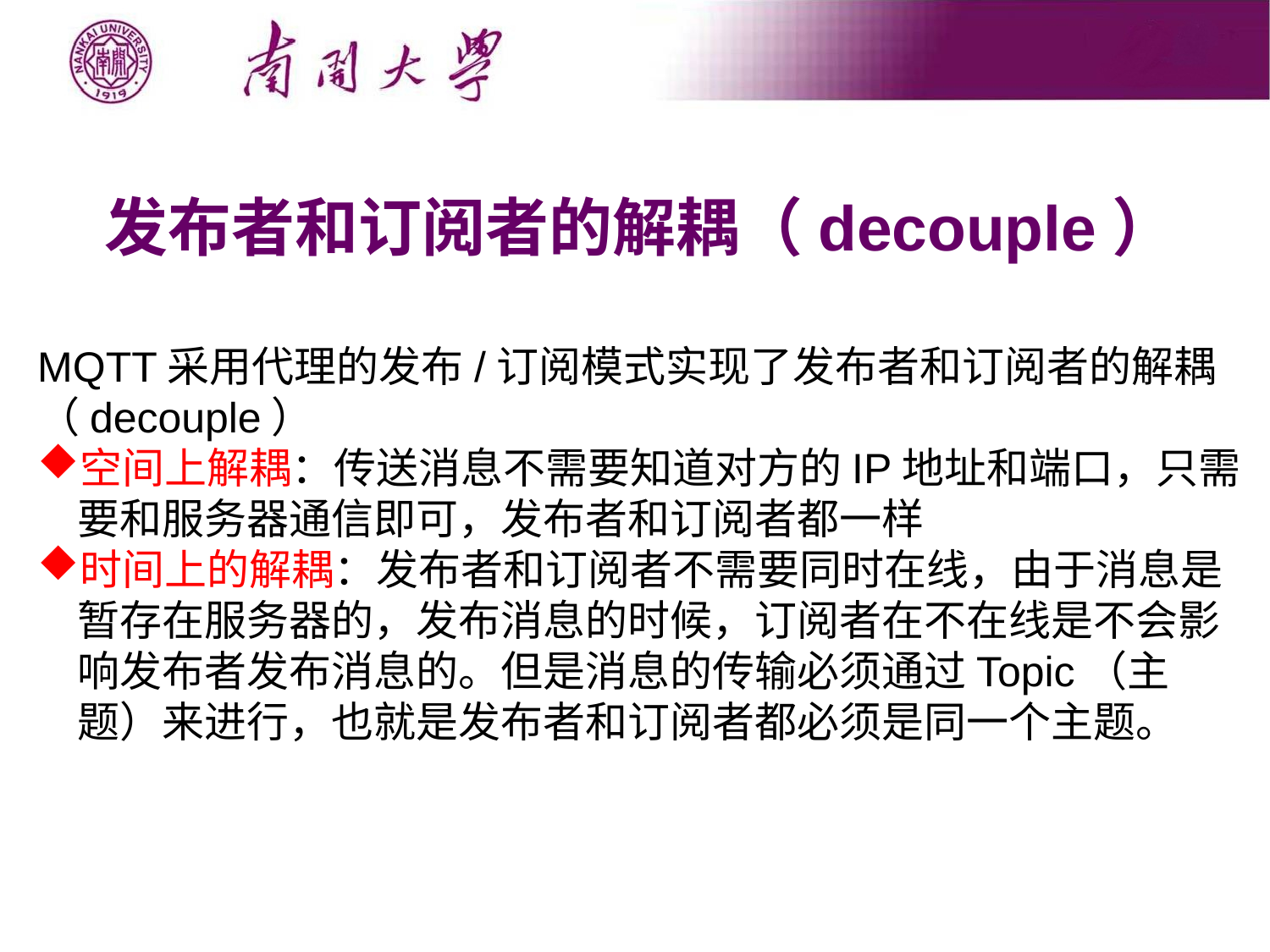

发布者和订阅者的解耦（decouple）

MQTT采用代理的发布/订阅模式实现了发布者和订阅者的解耦（decouple）
空间上解耦：传送消息不需要知道对方的IP地址和端口，只需要和服务器通信即可，发布者和订阅者都一样
时间上的解耦：发布者和订阅者不需要同时在线，由于消息是暂存在服务器的，发布消息的时候，订阅者在不在线是不会影响发布者发布消息的。但是消息的传输必须通过Topic（主题）来进行，也就是发布者和订阅者都必须是同一个主题。